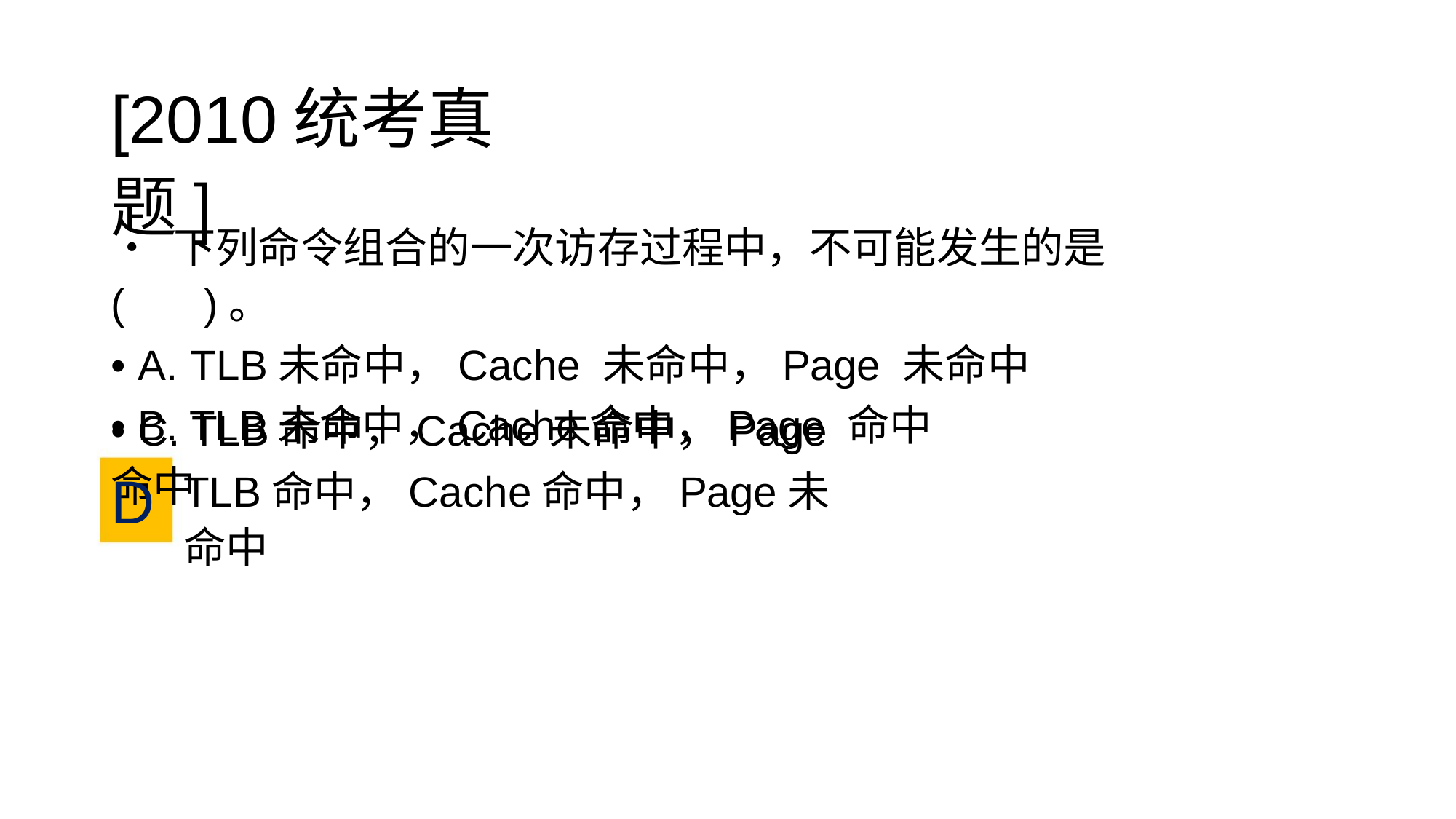

[2010统考真题]
• 下列命令组合的一次访存过程中，不可能发生的是( )。
• A. TLB未命中，Cache 未命中，Page 未命中
• B. TLB未命中，Cache命中，Page 命中
• C. TLB命中，Cache未命中，Page命中
TLB命中，Cache命中，Page未命中
D